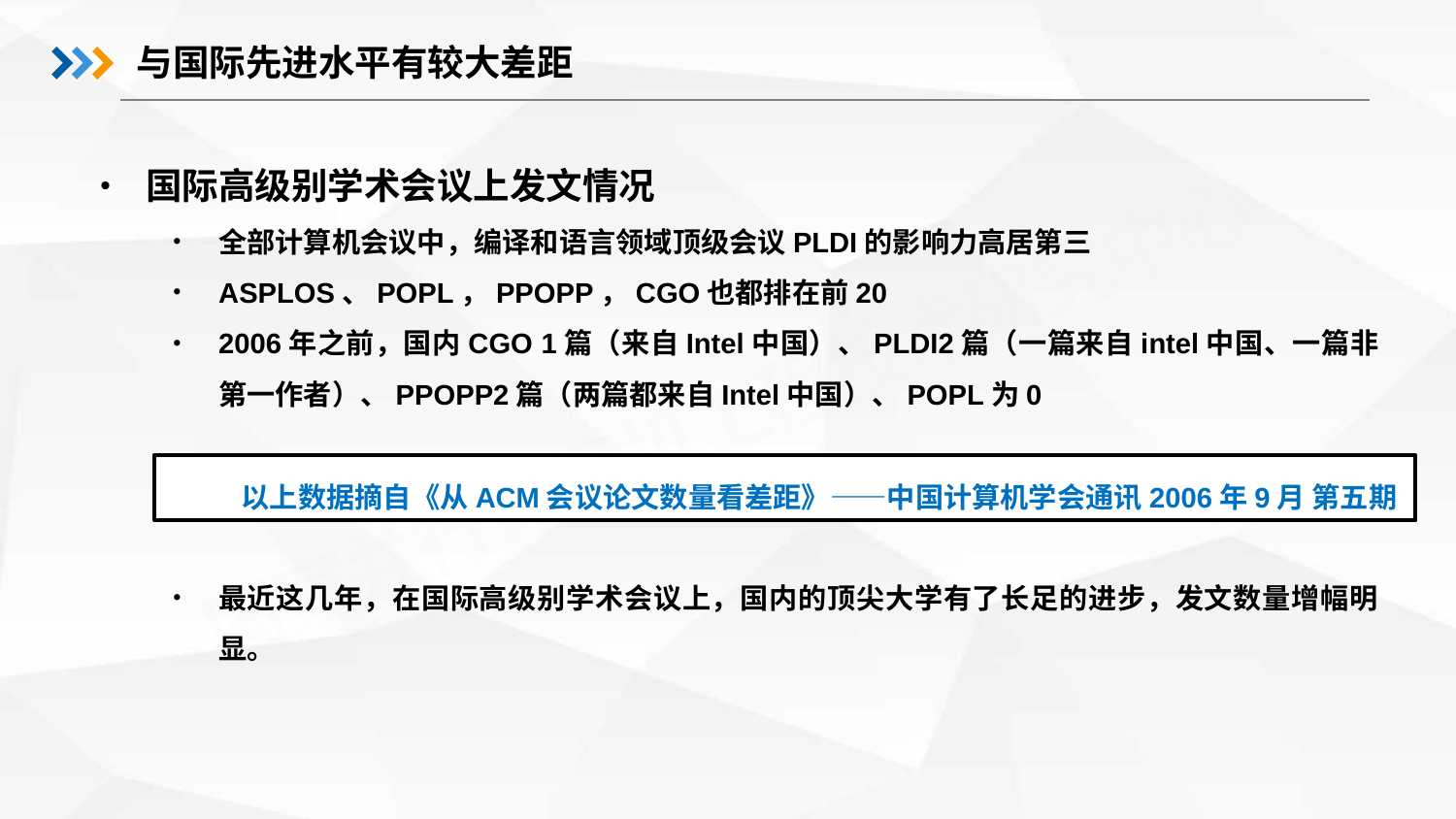

与国际先进水平有较大差距
国际高级别学术会议上发文情况
全部计算机会议中，编译和语言领域顶级会议PLDI的影响力高居第三
ASPLOS、POPL，PPOPP，CGO也都排在前20
2006年之前，国内CGO 1篇（来自Intel中国）、PLDI2篇（一篇来自intel中国、一篇非第一作者）、PPOPP2篇（两篇都来自Intel中国）、POPL为0

最近这几年，在国际高级别学术会议上，国内的顶尖大学有了长足的进步，发文数量增幅明显。
以上数据摘自《从ACM会议论文数量看差距》——中国计算机学会通讯2006年9月 第五期